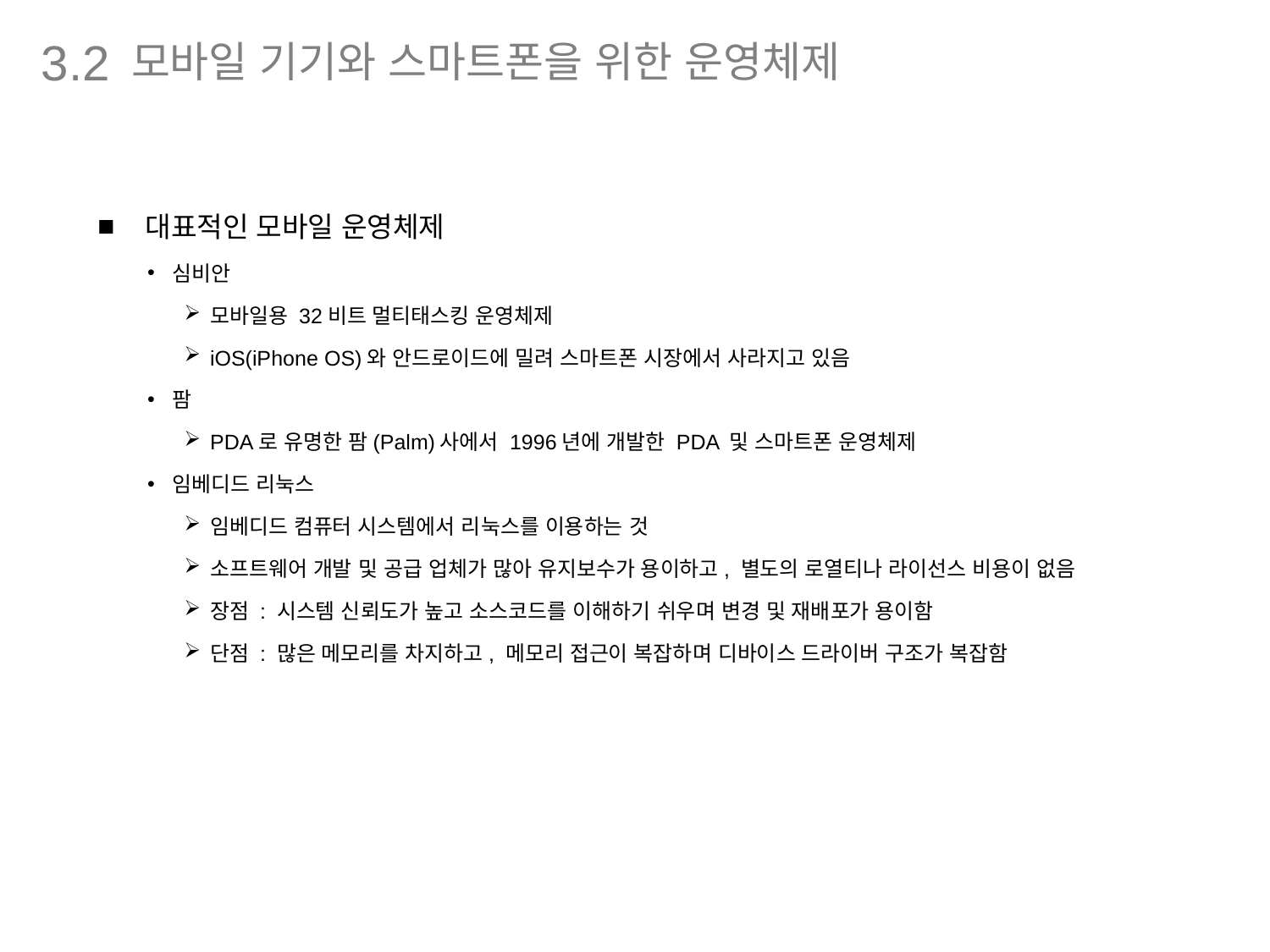

모바일 기기와 스마트폰을 위한 운영체제
3.2
대표적인 모바일 운영체제
심비안
모바일용 32비트 멀티태스킹 운영체제
iOS(iPhone OS)와 안드로이드에 밀려 스마트폰 시장에서 사라지고 있음
팜
PDA로 유명한 팜(Palm)사에서 1996년에 개발한 PDA 및 스마트폰 운영체제
임베디드 리눅스
임베디드 컴퓨터 시스템에서 리눅스를 이용하는 것
소프트웨어 개발 및 공급 업체가 많아 유지보수가 용이하고, 별도의 로열티나 라이선스 비용이 없음
장점 : 시스템 신뢰도가 높고 소스코드를 이해하기 쉬우며 변경 및 재배포가 용이함
단점 : 많은 메모리를 차지하고, 메모리 접근이 복잡하며 디바이스 드라이버 구조가 복잡함